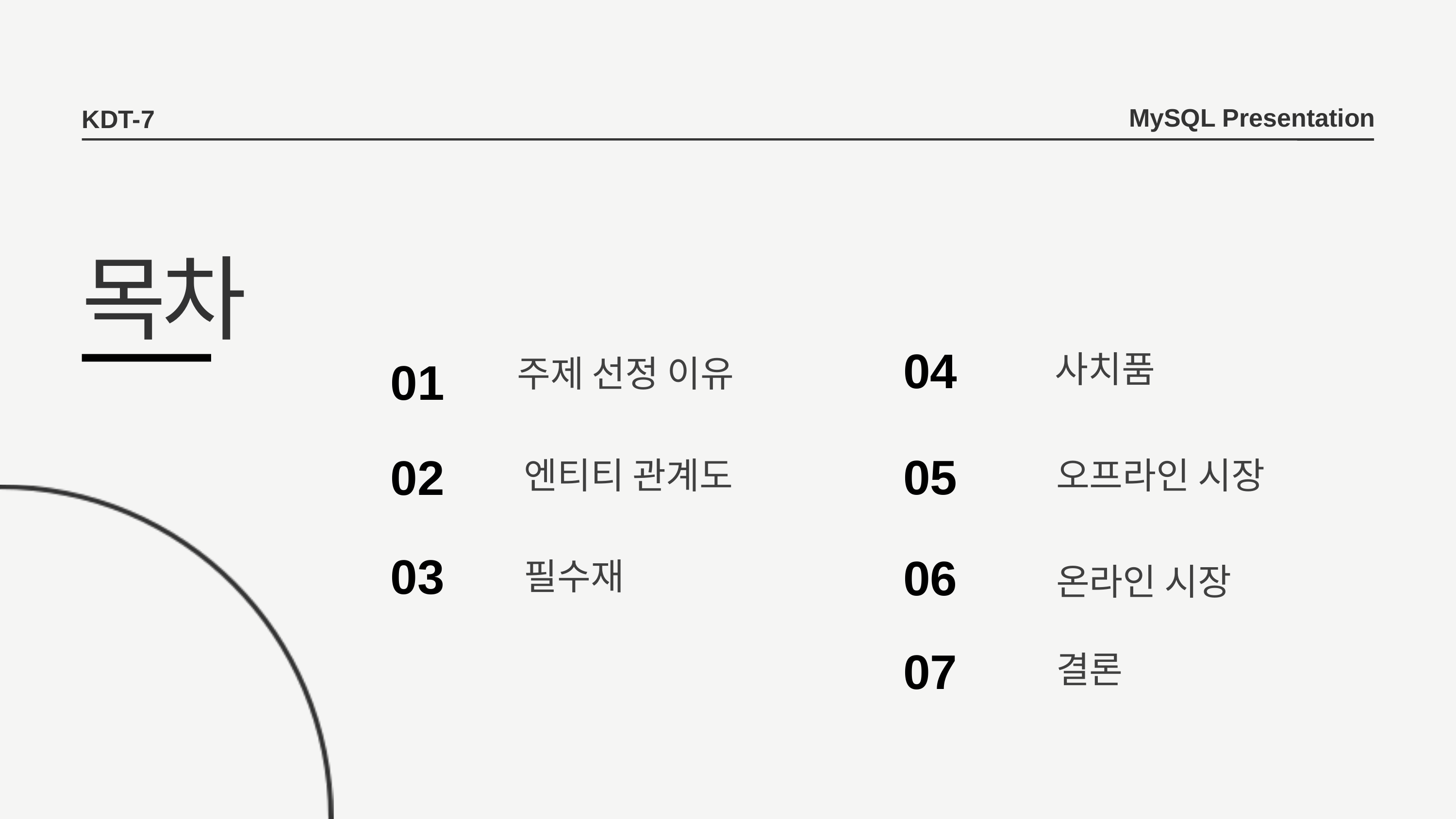

MySQL Presentation
KDT-7

목차
04
사치품
01
주제 선정 이유

05
02
엔티티 관계도
오프라인 시장

03
06
필수재
온라인 시장
07
결론